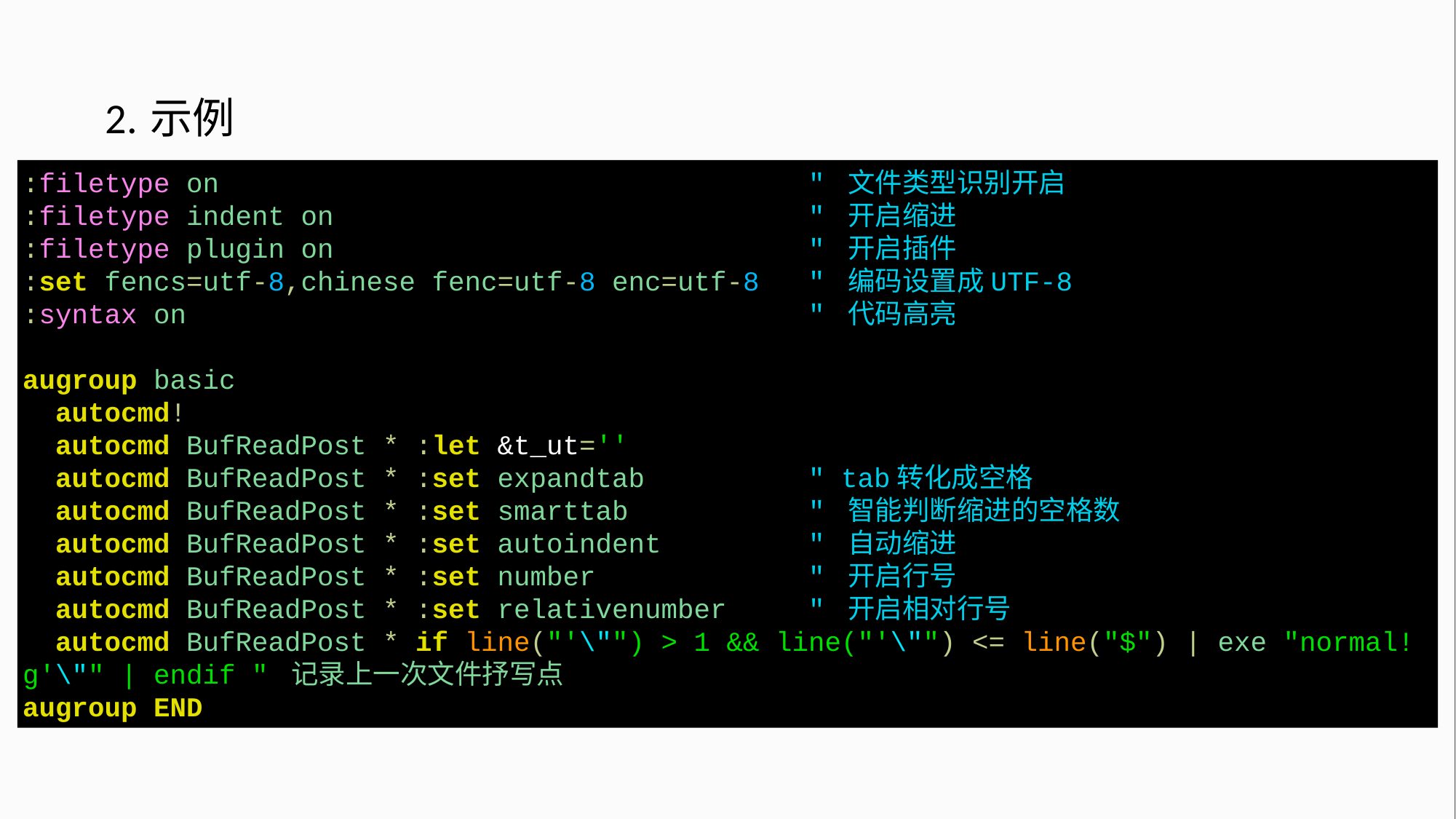

示例
:filetype on                                    " 文件类型识别开启
:filetype indent on                             " 开启缩进
:filetype plugin on                             " 开启插件
:set fencs=utf-8,chinese fenc=utf-8 enc=utf-8   " 编码设置成UTF-8
:syntax on                                      " 代码高亮

augroup basic
  autocmd!
  autocmd BufReadPost * :let &t_ut=''
  autocmd BufReadPost * :set expandtab          " tab转化成空格
  autocmd BufReadPost * :set smarttab           " 智能判断缩进的空格数
  autocmd BufReadPost * :set autoindent         " 自动缩进
  autocmd BufReadPost * :set number             " 开启行号
  autocmd BufReadPost * :set relativenumber     " 开启相对行号
  autocmd BufReadPost * if line("'\"") > 1 && line("'\"") <= line("$") | exe "normal! g'\"" | endif " 记录上一次文件抒写点
augroup END